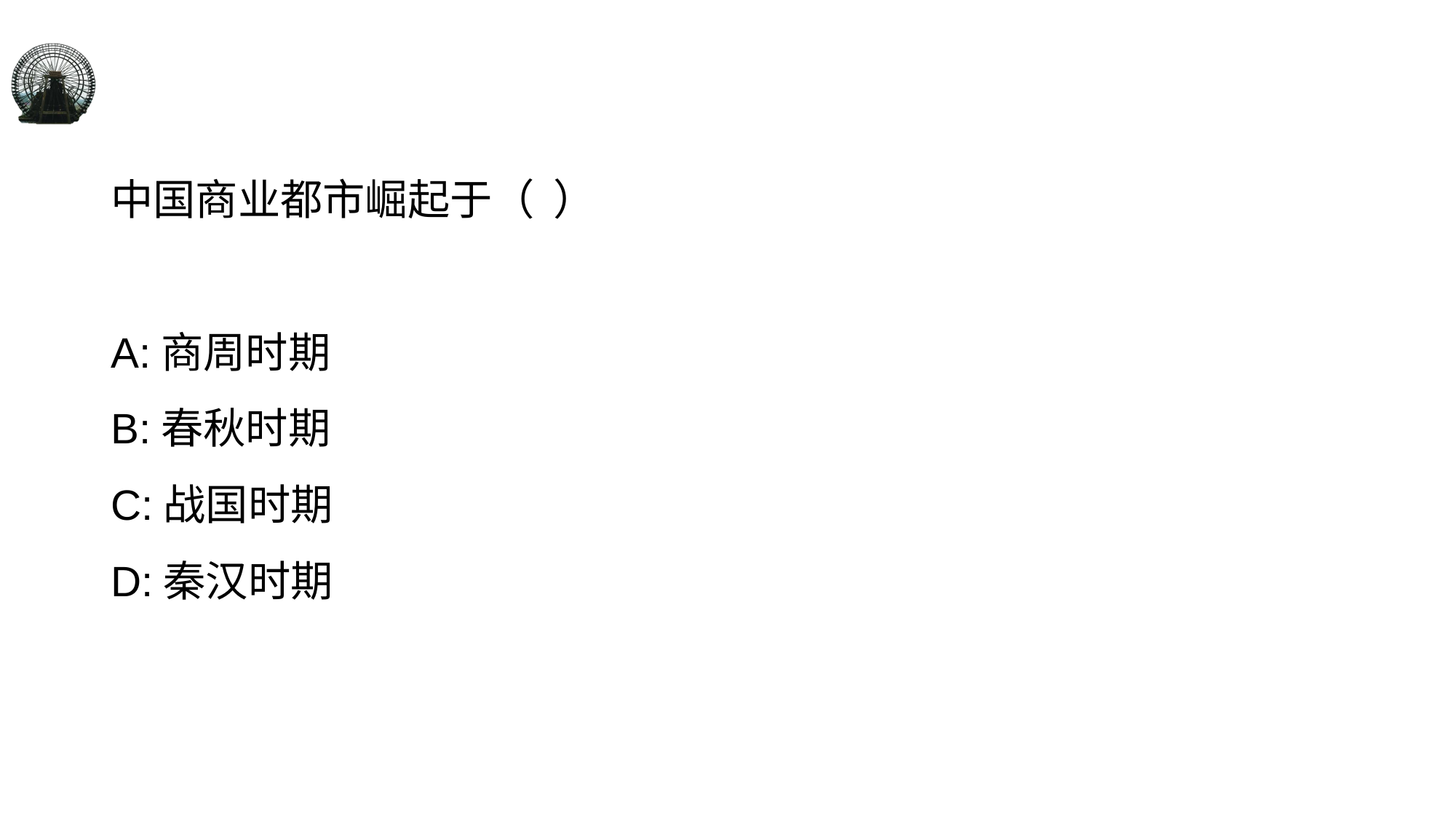

#
中国商业都市崛起于（  ）

A:商周时期
B:春秋时期
C:战国时期
D:秦汉时期

44